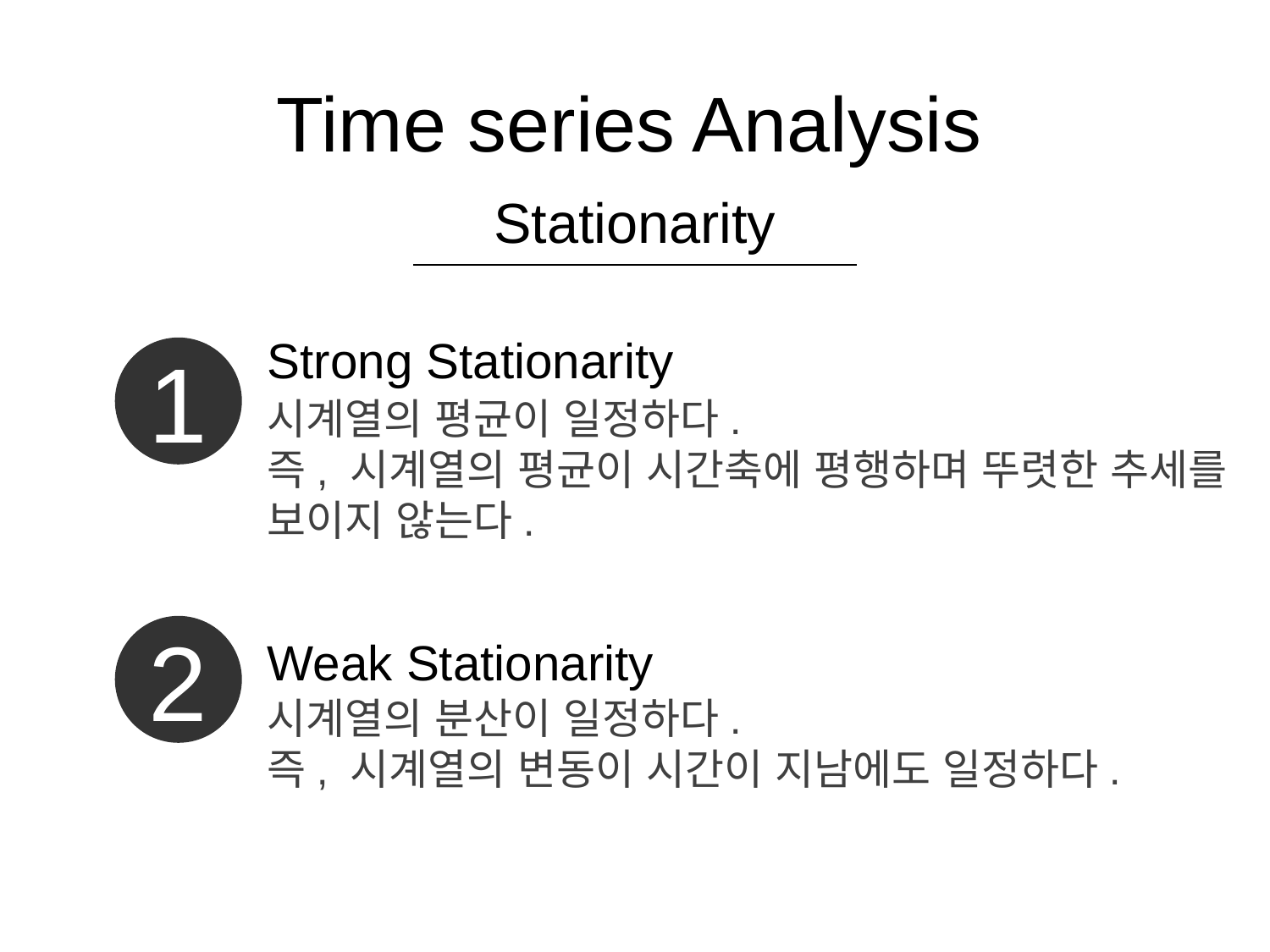

# Time series Analysis
Stationarity
Strong Stationarity
1
시계열의 평균이 일정하다.
즉, 시계열의 평균이 시간축에 평행하며 뚜렷한 추세를 보이지 않는다.
2
Weak Stationarity
시계열의 분산이 일정하다.
즉, 시계열의 변동이 시간이 지남에도 일정하다.